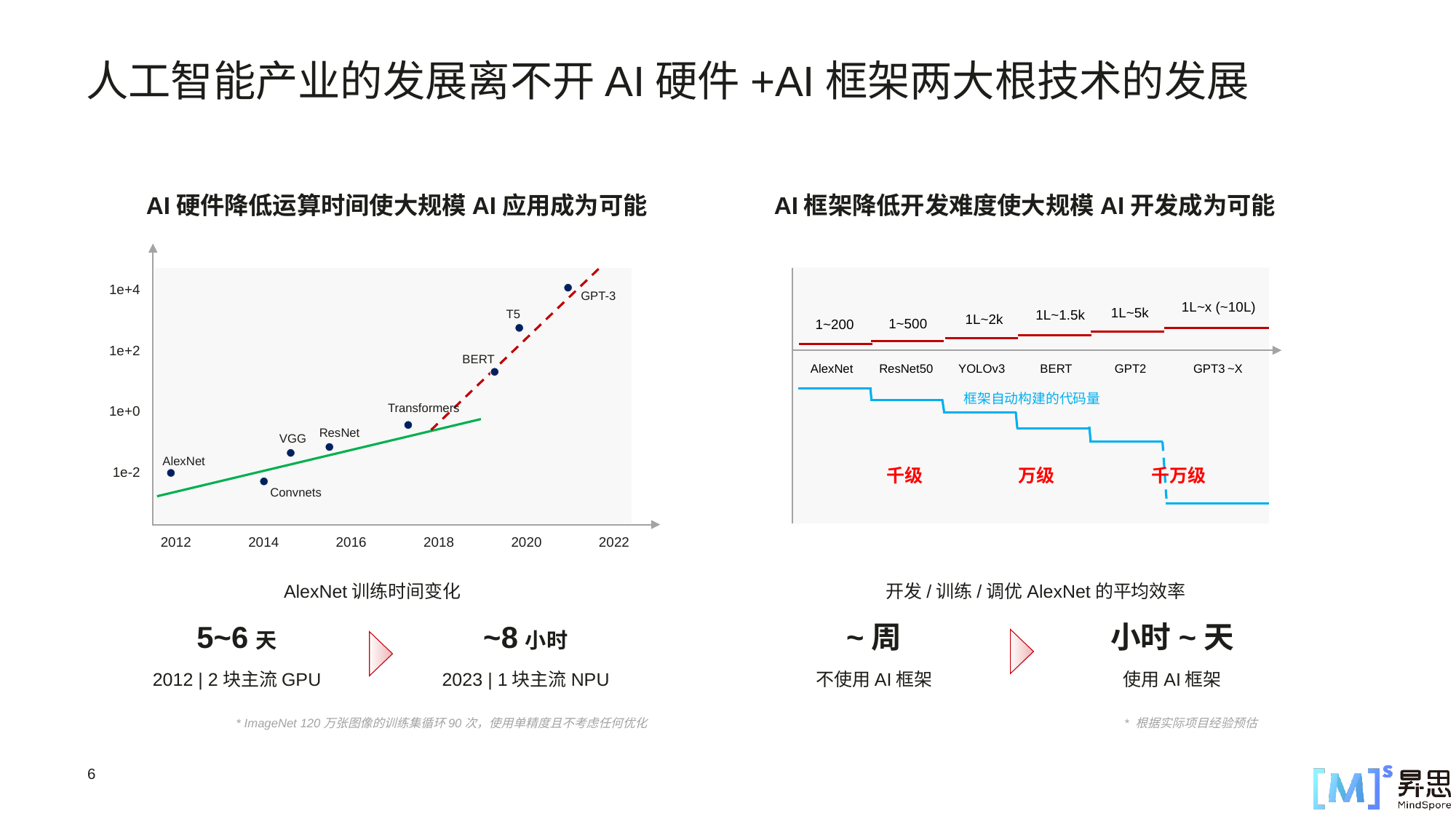

人工智能产业的发展离不开AI硬件+AI框架两大根技术的发展
AI框架降低开发难度使大规模AI开发成为可能
AI硬件降低运算时间使大规模AI应用成为可能

1e+4

GPT-3
1L~x (~10L)
1L~5k
T5
1L~1.5k
1L~2k
1~500
1~200

1e+2
BERT
AlexNet
ResNet50
YOLOv3
BERT
GPT2
GPT3
~X

框架自动构建的代码量
Transformers
1e+0

ResNet
VGG

AlexNet
1e-2
千级
万级
千万级

Convnets
2012
2014
2016
2018
2020
2022
AlexNet训练时间变化
开发/训练/调优AlexNet的平均效率
5~6天
2012 | 2块主流GPU
~8小时
2023 | 1块主流NPU
~周
不使用AI框架
小时~天
使用AI框架

* ImageNet 120万张图像的训练集循环90次，使用单精度且不考虑任何优化
* 根据实际项目经验预估